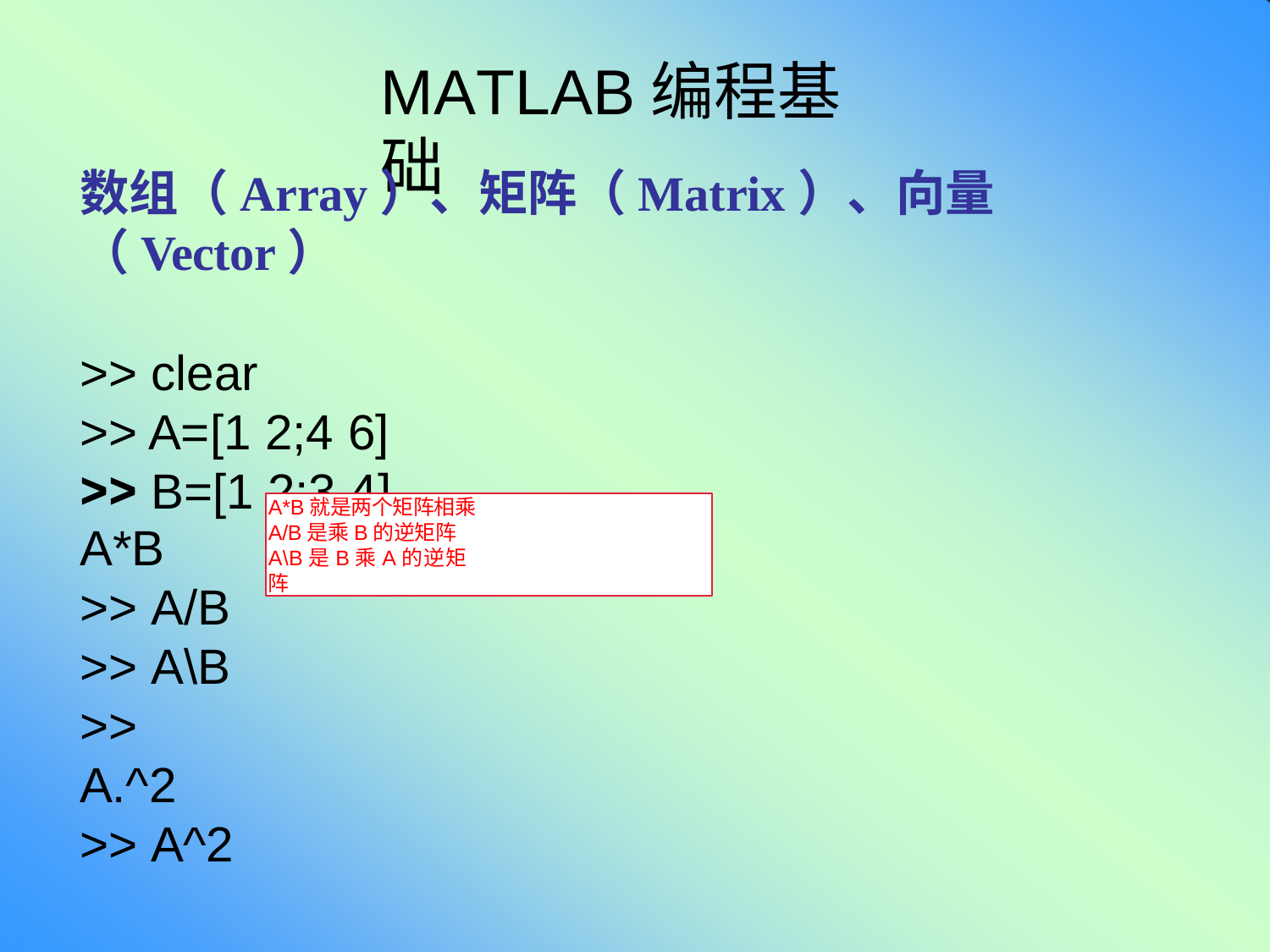

# MATLAB编程基础
数组（Array）、矩阵（Matrix）、向量（Vector）

>> clear
>> A=[1 2;4 6]
>> B=[1 2;3 4]
>> A*B
>> A/B
>> A\B
A*B就是两个矩阵相乘 A/B是乘B的逆矩阵 A\B是B乘A的逆矩阵
>> A.^2
>> A^2